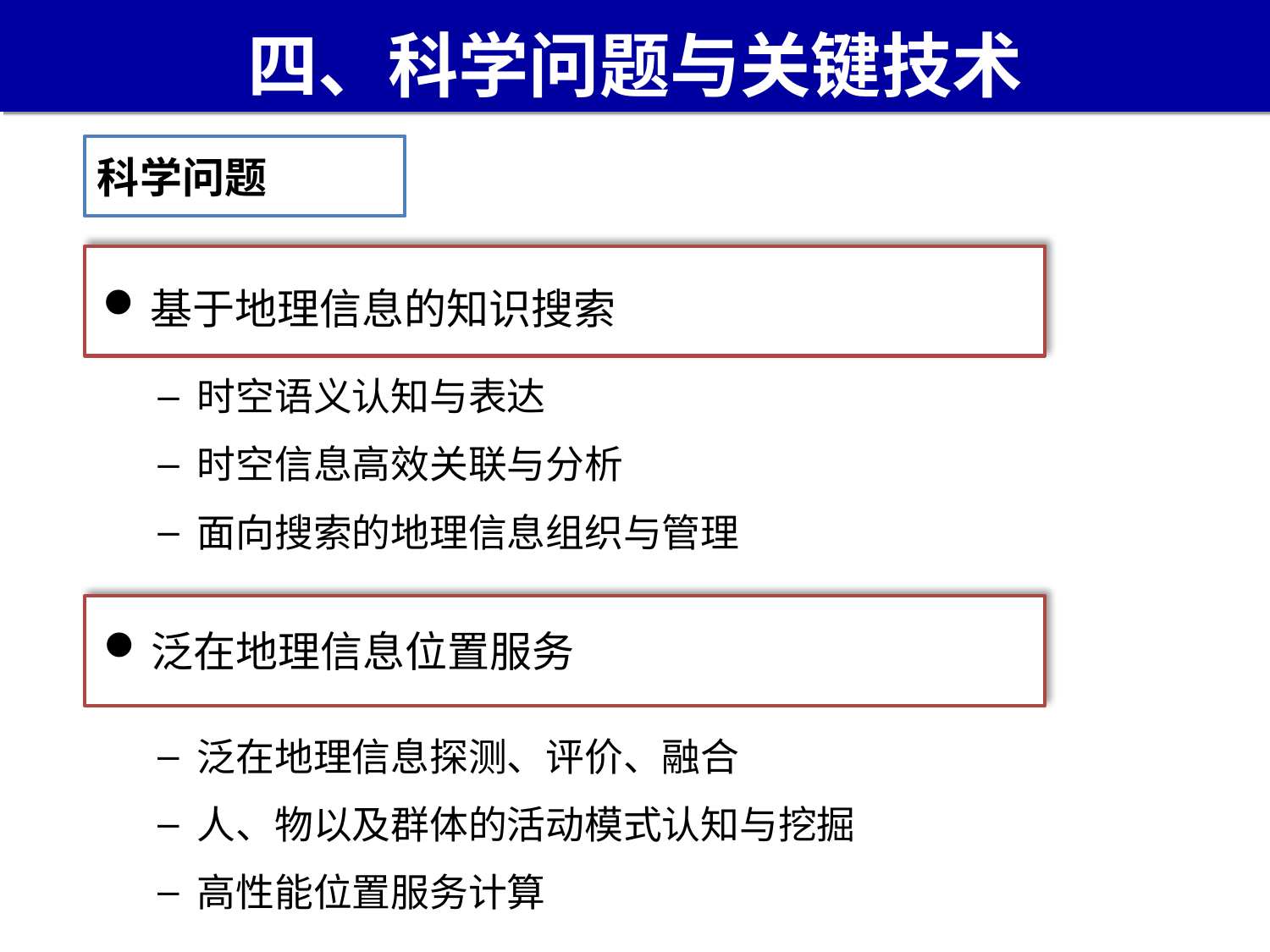

# 四、科学问题与关键技术
科学问题

基于地理信息的知识搜索
 时空语义认知与表达
 时空信息高效关联与分析
 面向搜索的地理信息组织与管理

泛在地理信息位置服务
 泛在地理信息探测、评价、融合
 人、物以及群体的活动模式认知与挖掘
 高性能位置服务计算